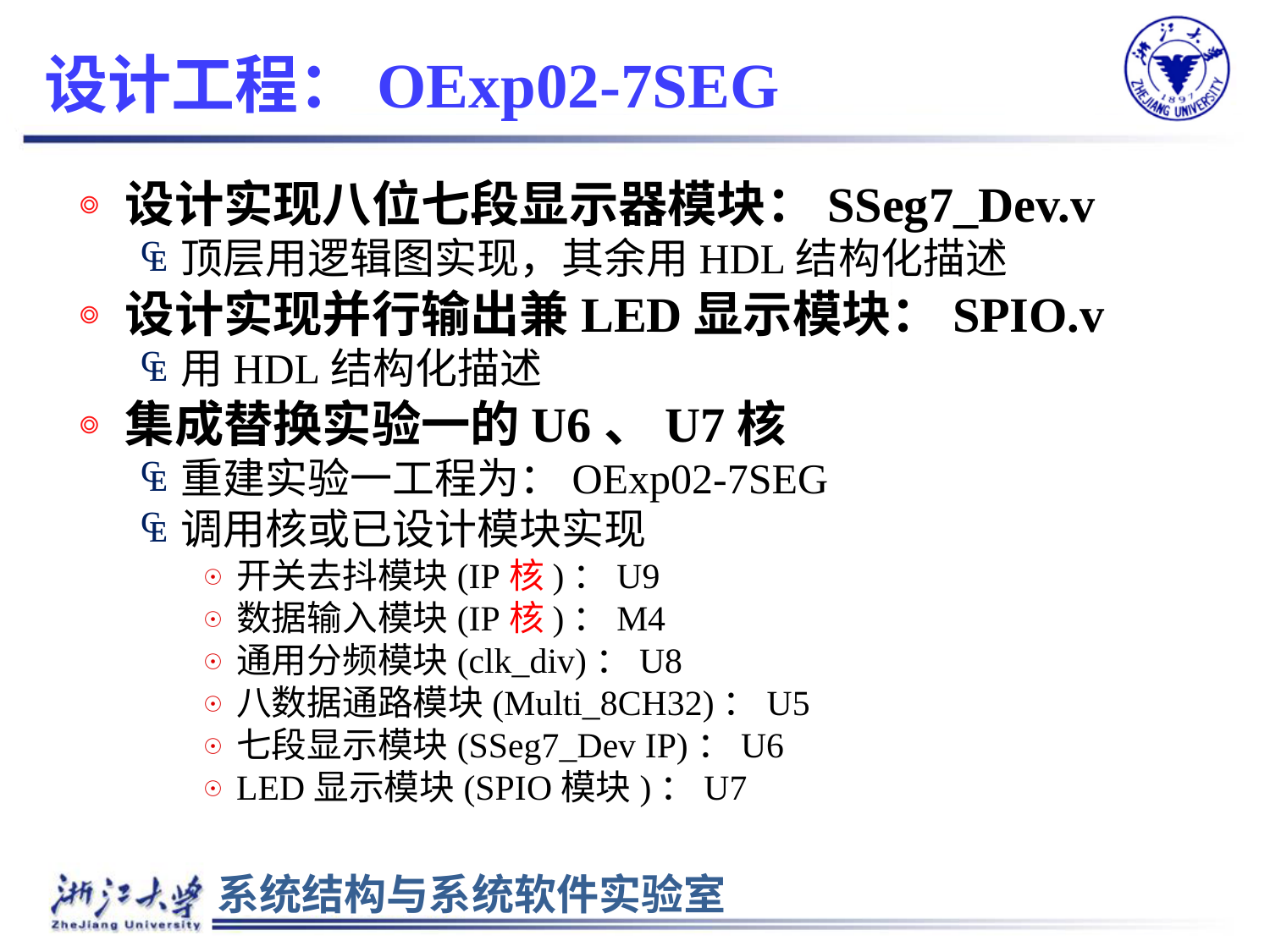

# 设计工程：OExp02-7SEG
设计实现八位七段显示器模块：SSeg7_Dev.v
顶层用逻辑图实现，其余用HDL结构化描述
设计实现并行输出兼LED显示模块：SPIO.v
用HDL结构化描述
集成替换实验一的U6、U7核
重建实验一工程为：OExp02-7SEG
调用核或已设计模块实现
开关去抖模块(IP核)：U9
数据输入模块(IP核)：M4
通用分频模块(clk_div)：U8
八数据通路模块(Multi_8CH32)：U5
七段显示模块(SSeg7_Dev IP)：U6
LED显示模块(SPIO模块)：U7
36